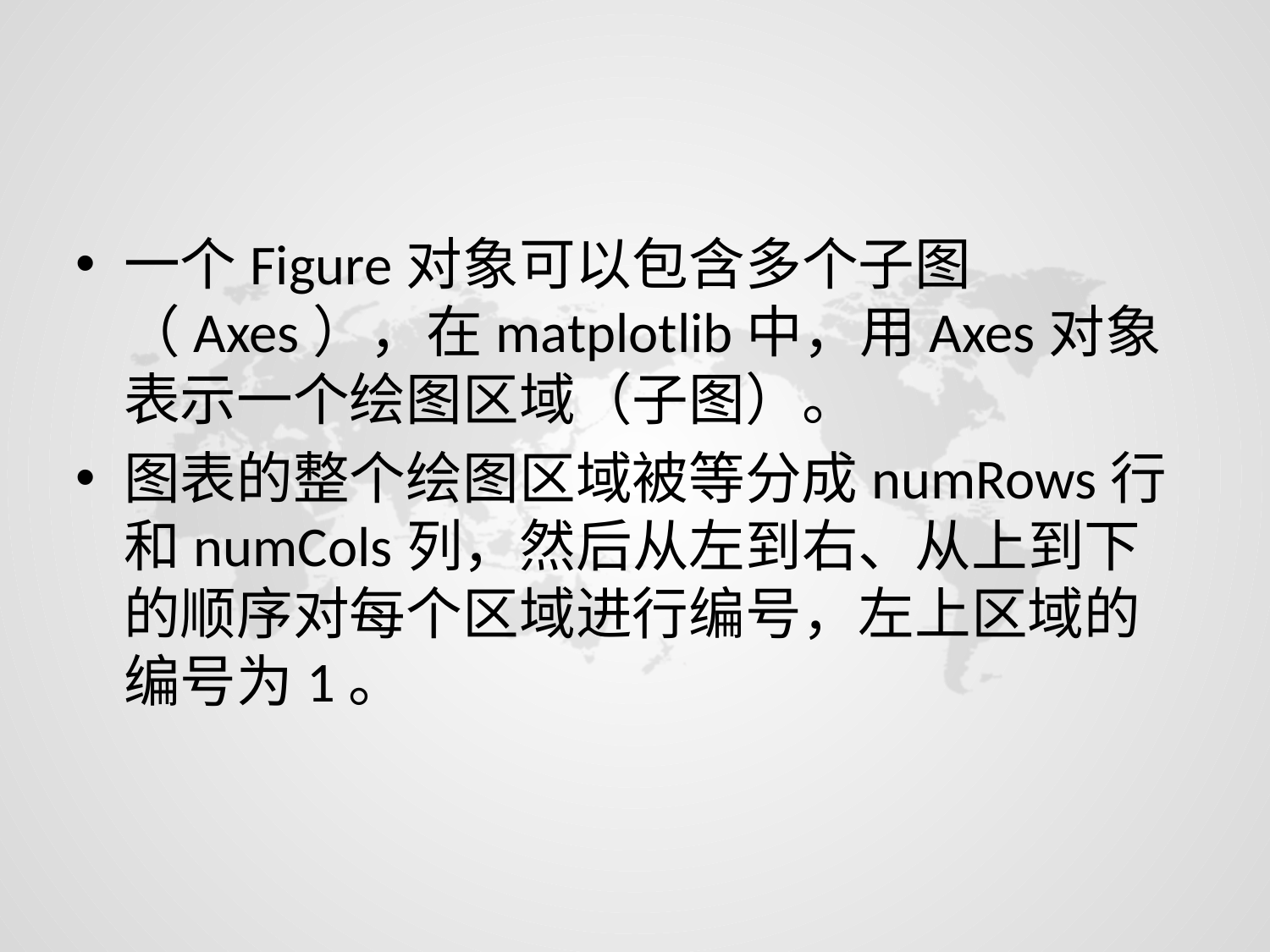

#
一个Figure对象可以包含多个子图（Axes），在matplotlib中，用Axes对象表示一个绘图区域（子图）。
图表的整个绘图区域被等分成numRows行和numCols列，然后从左到右、从上到下的顺序对每个区域进行编号，左上区域的编号为1。